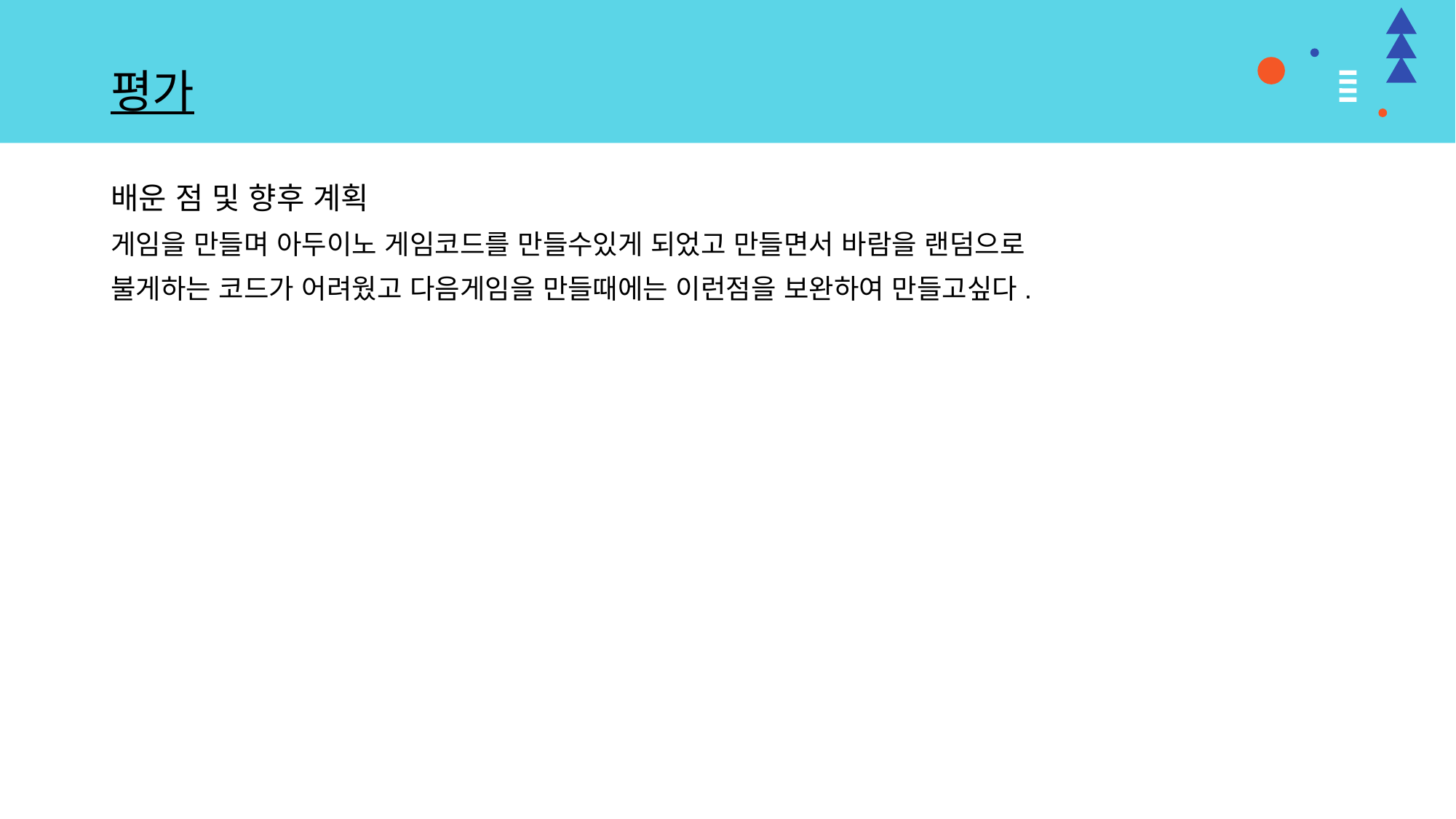

# 평가
배운 점 및 향후 계획
게임을 만들며 아두이노 게임코드를 만들수있게 되었고 만들면서 바람을 랜덤으로
불게하는 코드가 어려웠고 다음게임을 만들때에는 이런점을 보완하여 만들고싶다.